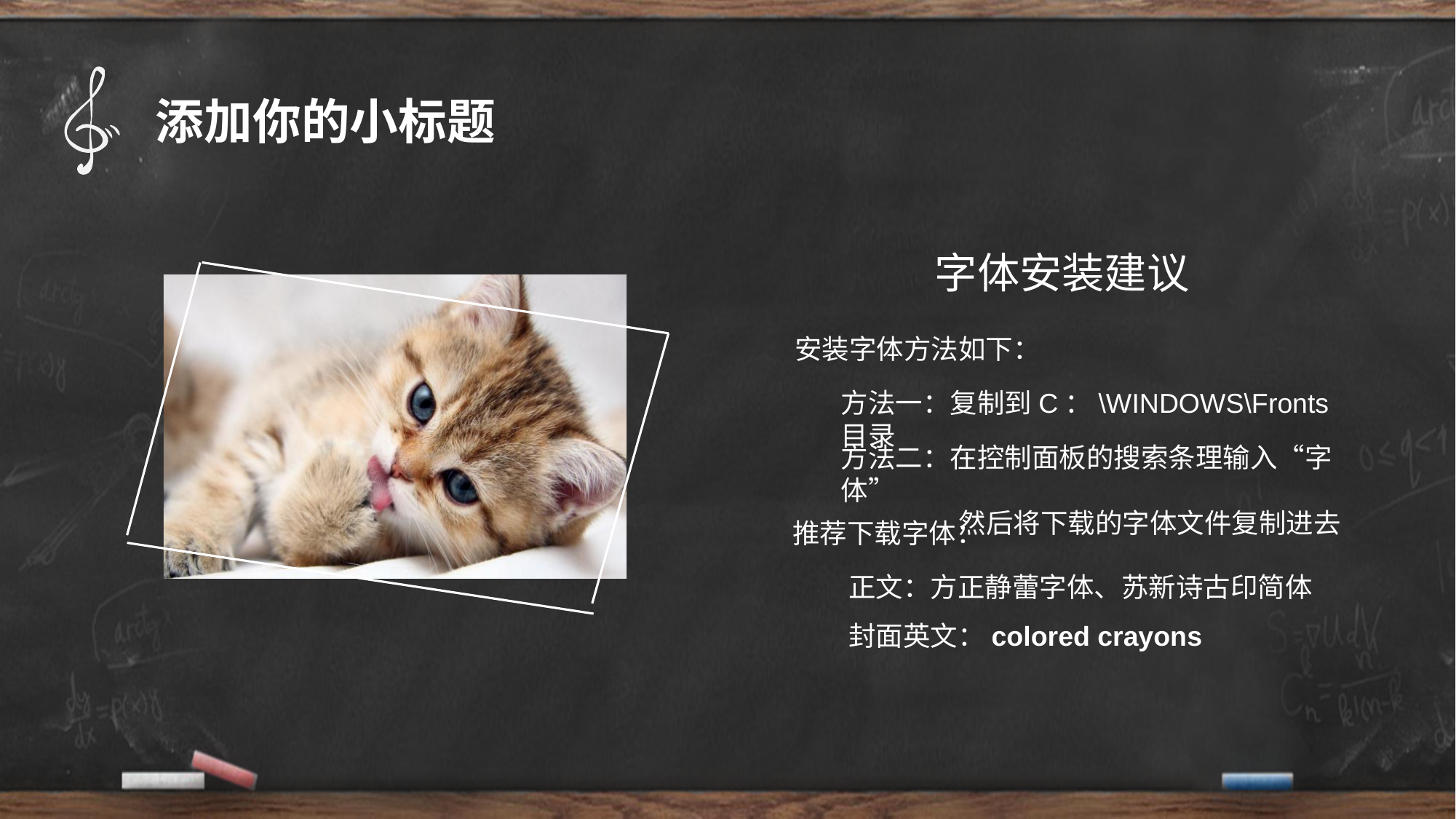

添加你的小标题
字体安装建议

安装字体方法如下：
方法一：复制到C：\WINDOWS\Fronts目录
方法二：在控制面板的搜索条理输入“字体”
                  然后将下载的字体文件复制进去
推荐下载字体：
正文：方正静蕾字体、苏新诗古印简体
封面英文：colored crayons